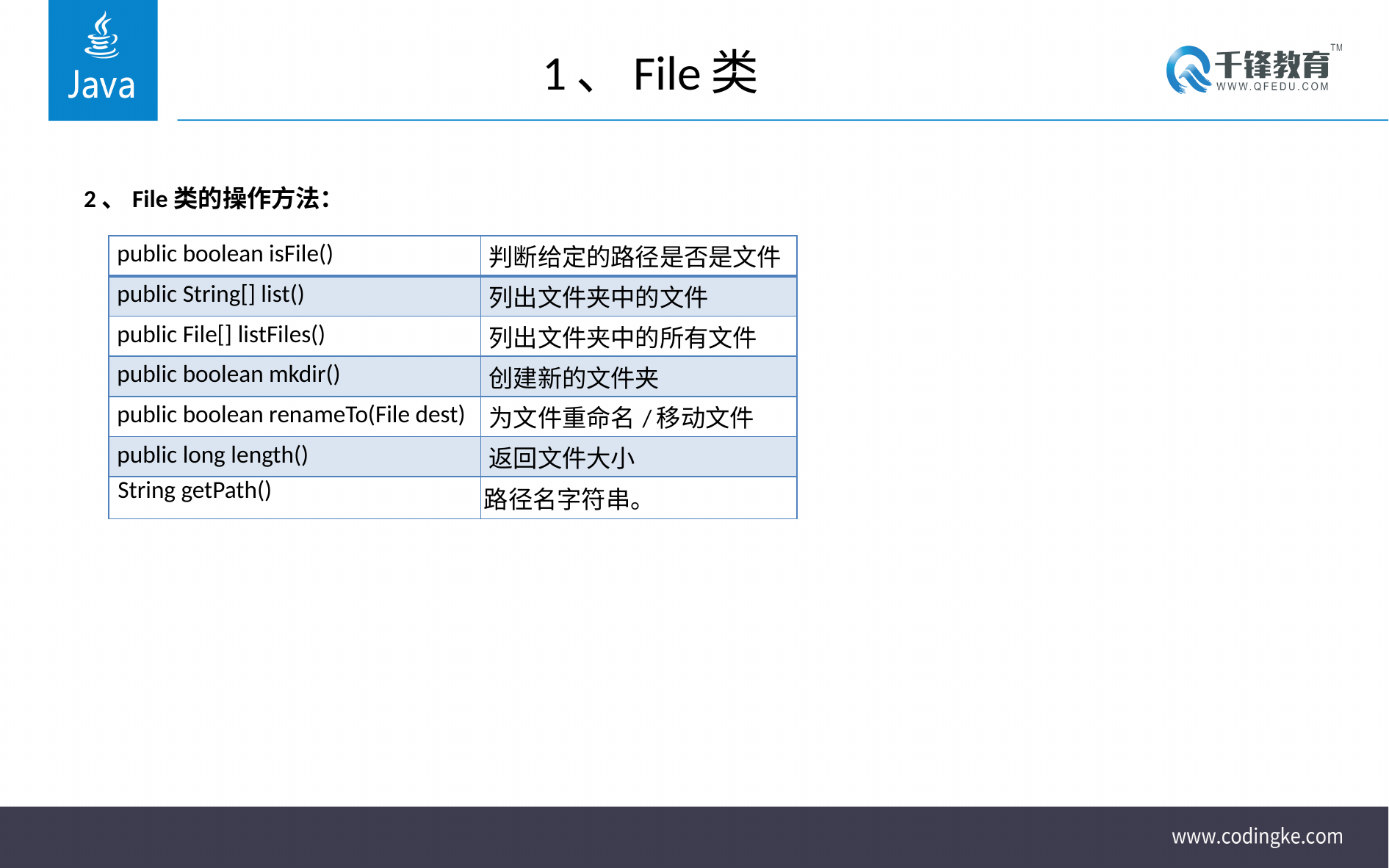

# 1、File类
2、File类的操作方法：

| public boolean isFile() | 判断给定的路径是否是文件 |
| --- | --- |
| public String[] list() | 列出文件夹中的文件 |
| public File[] listFiles() | 列出文件夹中的所有文件 |
| public boolean mkdir() | 创建新的文件夹 |
| public boolean renameTo(File dest) | 为文件重命名/移动文件 |
| public long length() | 返回文件大小 |
| String getPath() | 路径名字符串。 |